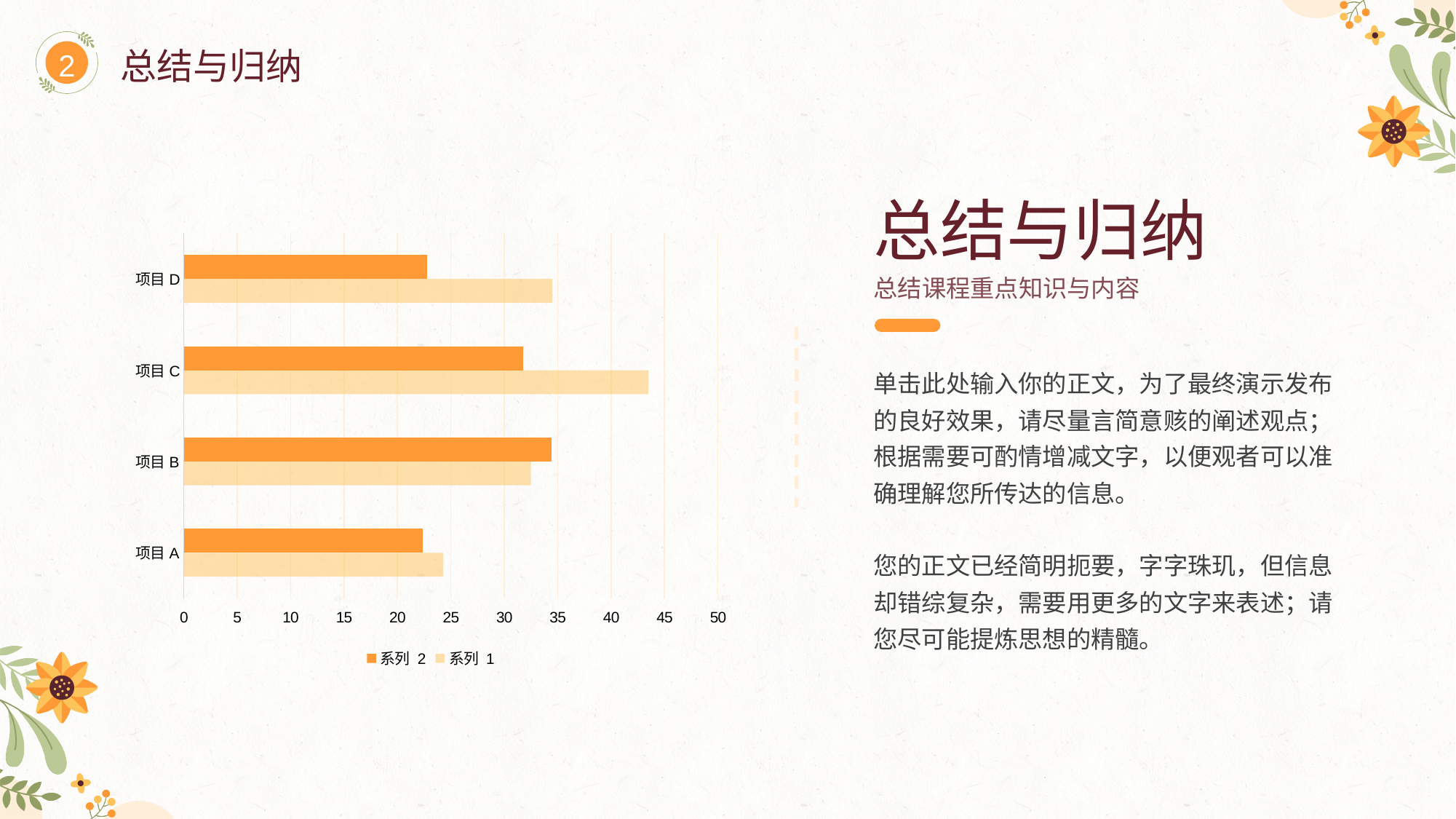

2
总结与归纳
总结与归纳
总结课程重点知识与内容

单击此处输入你的正文，为了最终演示发布的良好效果，请尽量言简意赅的阐述观点；根据需要可酌情增减文字，以便观者可以准确理解您所传达的信息。

您的正文已经简明扼要，字字珠玑，但信息却错综复杂，需要用更多的文字来表述；请您尽可能提炼思想的精髓。

### Chart

| Category | 系列 1 | 系列 2 |
|---|---|---|
| 项目A | 24.3 | 22.4 |
| 项目B | 32.5 | 34.4 |
| 项目C | 43.5 | 31.8 |
| 项目D | 34.5 | 22.8 |